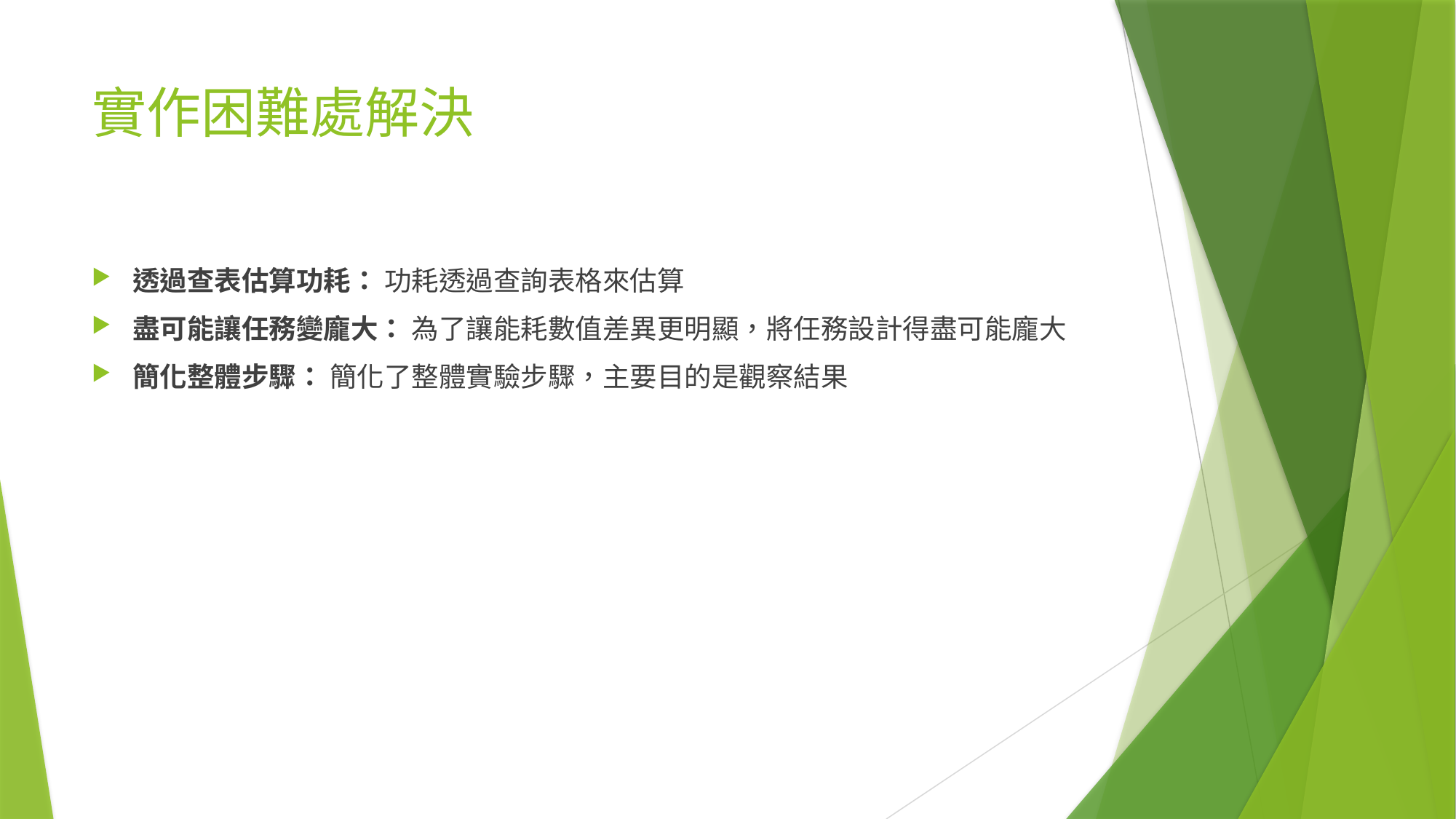

# 實作困難處解決
透過查表估算功耗： 功耗透過查詢表格來估算
盡可能讓任務變龐大： 為了讓能耗數值差異更明顯，將任務設計得盡可能龐大
簡化整體步驟： 簡化了整體實驗步驟，主要目的是觀察結果